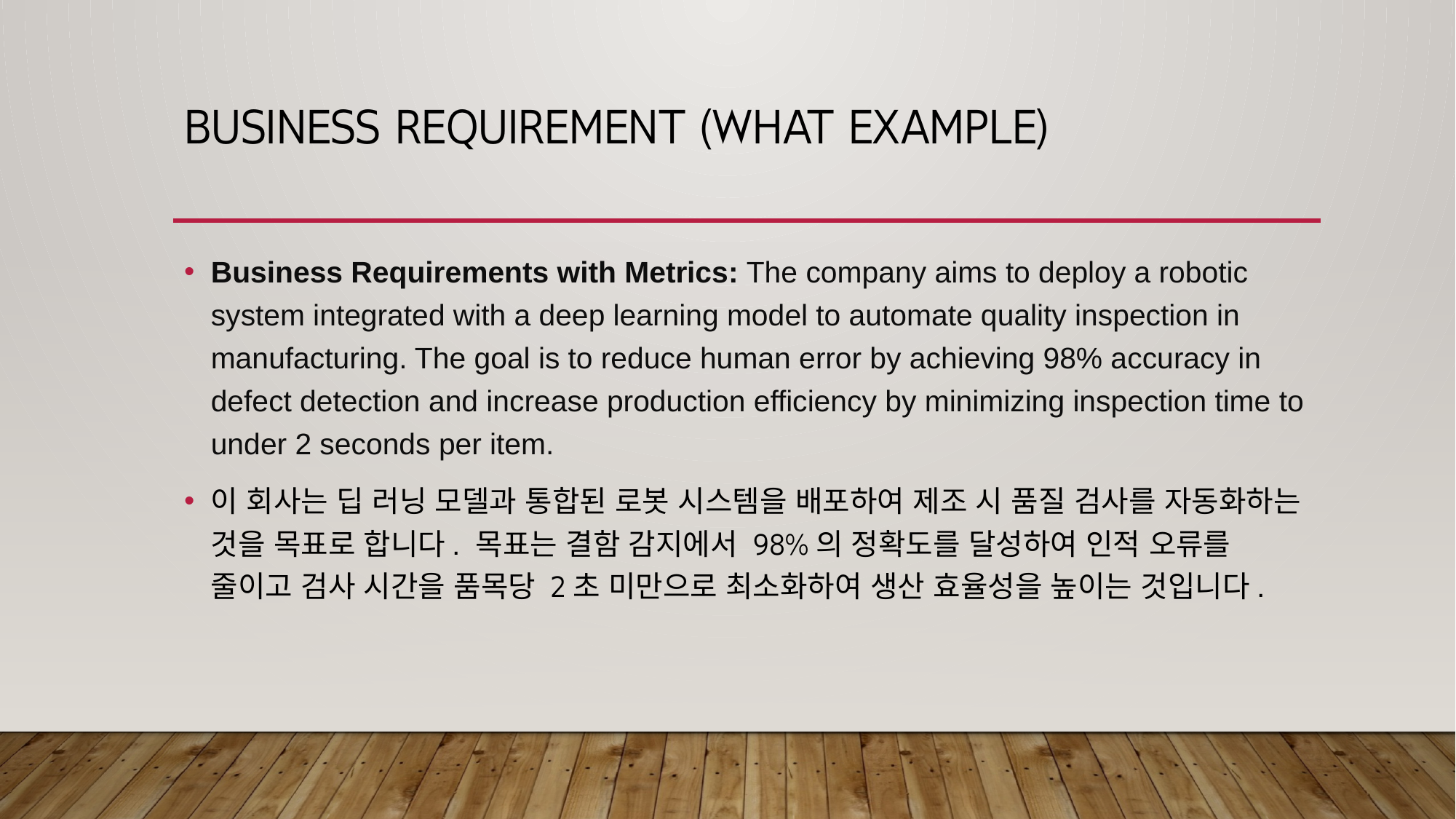

# Business Requirement (What Example)
Business Requirements with Metrics: The company aims to deploy a robotic system integrated with a deep learning model to automate quality inspection in manufacturing. The goal is to reduce human error by achieving 98% accuracy in defect detection and increase production efficiency by minimizing inspection time to under 2 seconds per item.
이 회사는 딥 러닝 모델과 통합된 로봇 시스템을 배포하여 제조 시 품질 검사를 자동화하는 것을 목표로 합니다. 목표는 결함 감지에서 98%의 정확도를 달성하여 인적 오류를 줄이고 검사 시간을 품목당 2초 미만으로 최소화하여 생산 효율성을 높이는 것입니다.